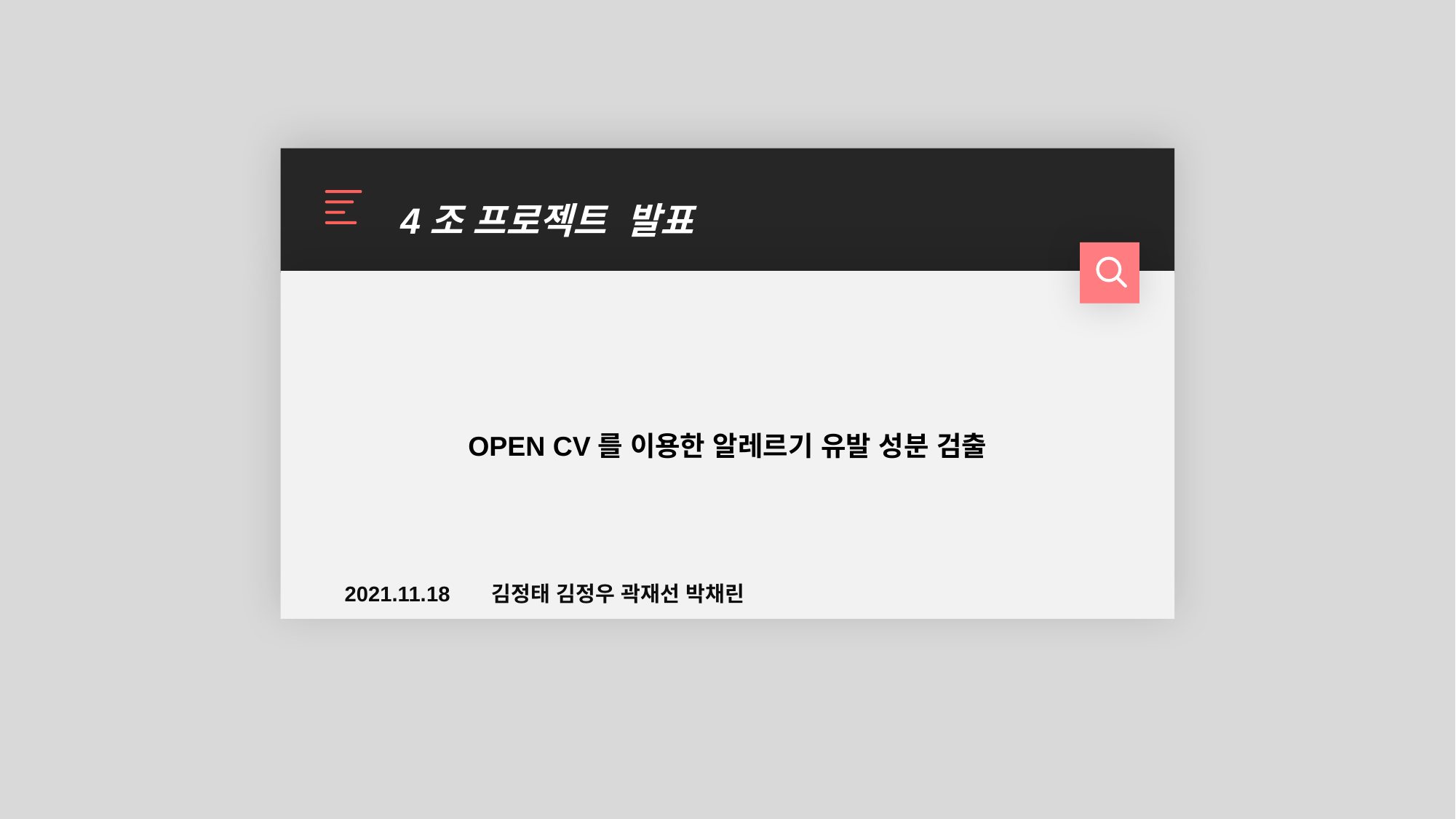

4조 프로젝트  발표

OPEN CV를 이용한 알레르기 유발 성분 검출
2021.11.18      김정태 김정우 곽재선 박채린